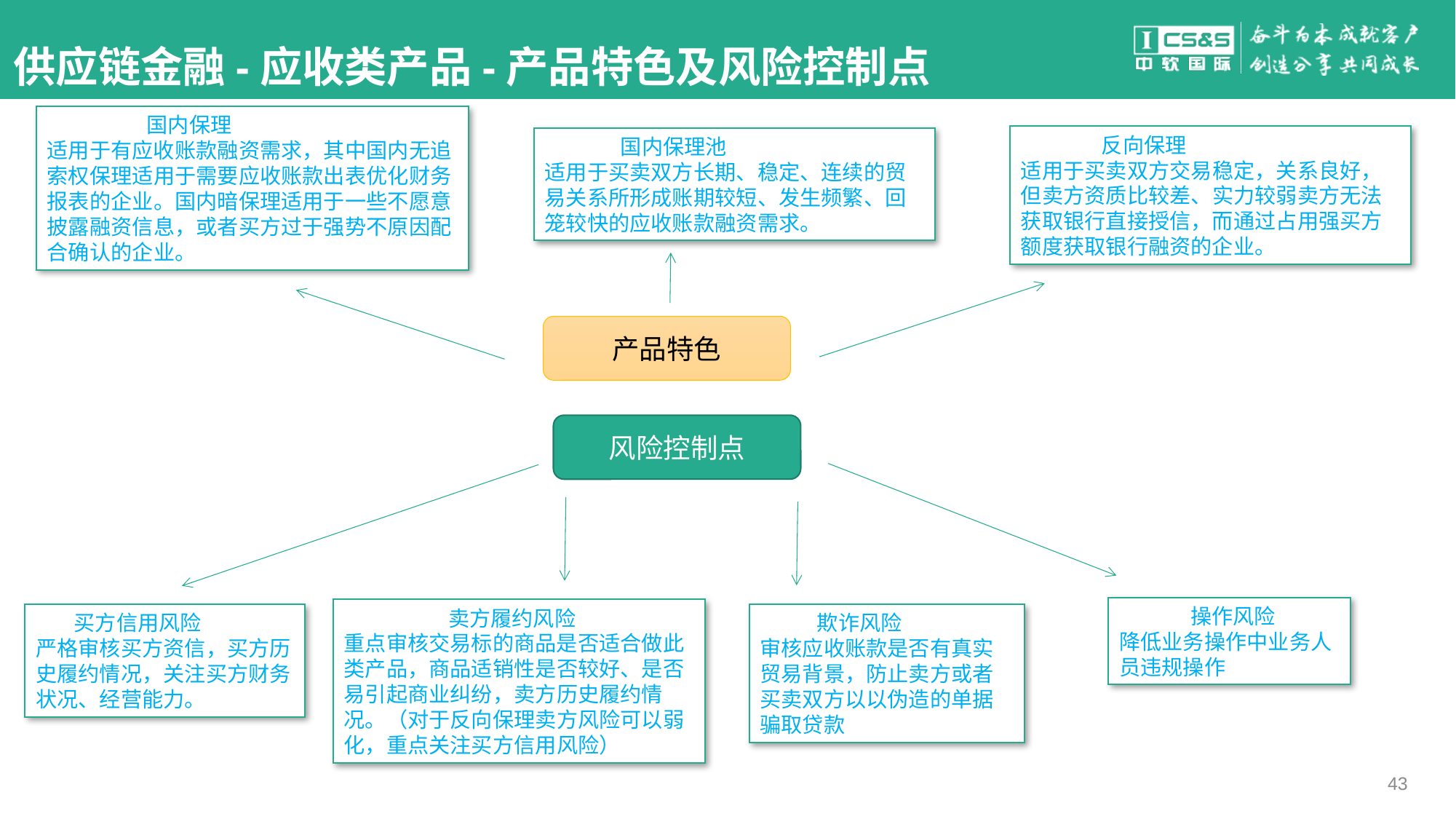

# 供应链金融-应收类产品-产品特色及风险控制点
                    国内保理
适用于有应收账款融资需求，其中国内无追索权保理适用于需要应收账款出表优化财务报表的企业。国内暗保理适用于一些不愿意披露融资信息，或者买方过于强势不原因配合确认的企业。
                反向保理
适用于买卖双方交易稳定，关系良好，但卖方资质比较差、实力较弱卖方无法获取银行直接授信，而通过占用强买方额度获取银行融资的企业。
               国内保理池
适用于买卖双方长期、稳定、连续的贸易关系所形成账期较短、发生频繁、回笼较快的应收账款融资需求。
产品特色
风险控制点
              操作风险
降低业务操作中业务人员违规操作
                     卖方履约风险
重点审核交易标的商品是否适合做此类产品，商品适销性是否较好、是否易引起商业纠纷，卖方历史履约情况。（对于反向保理卖方风险可以弱化，重点关注买方信用风险）
       买方信用风险
严格审核买方资信，买方历史履约情况，关注买方财务状况、经营能力。
           欺诈风险
审核应收账款是否有真实贸易背景，防止卖方或者买卖双方以以伪造的单据骗取贷款
43